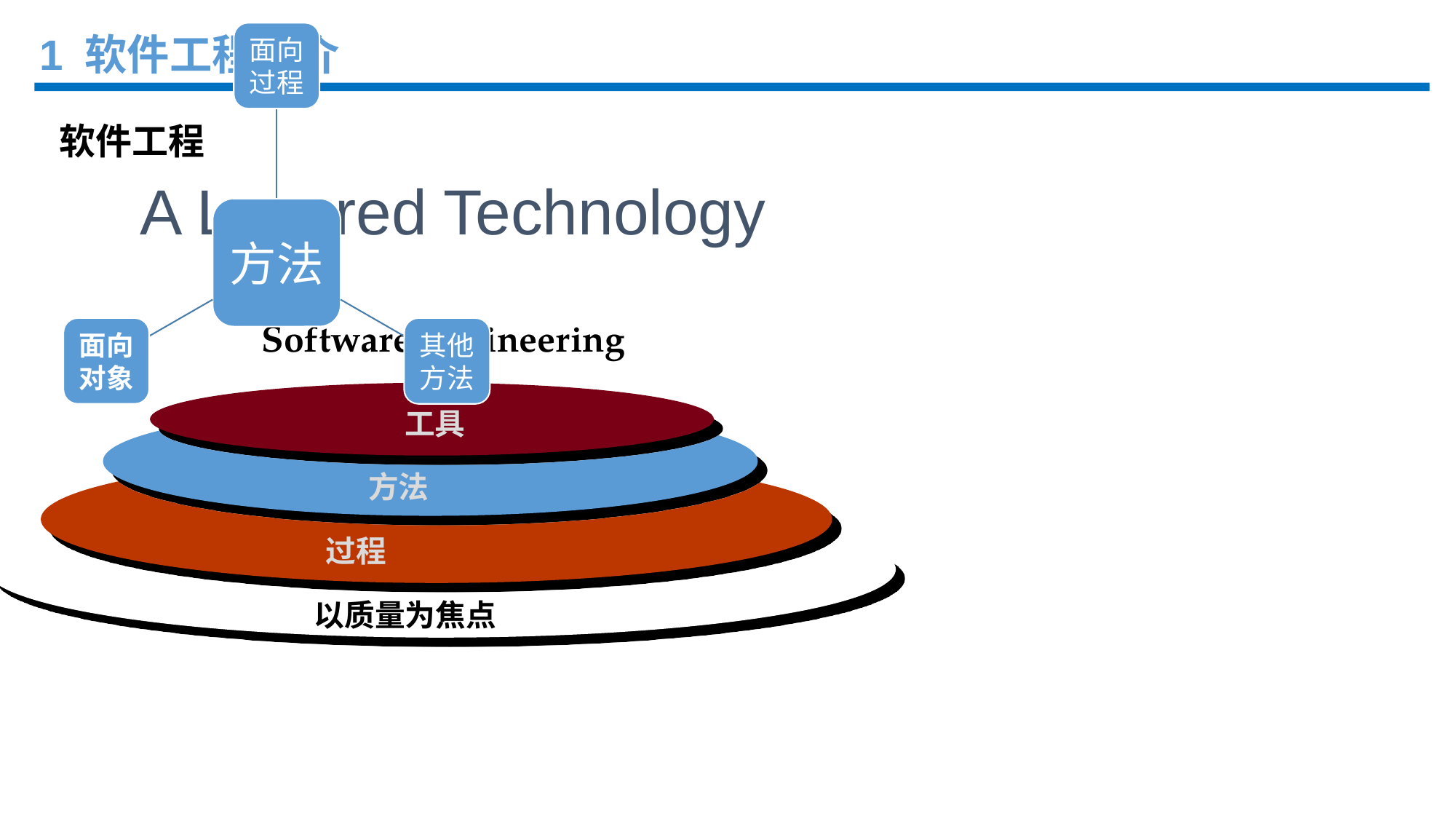

1 软件工程简介
软件工程
A Layered Technology
方法
面向过程
其他方法
面向对象
Software Engineering

工具

方法

过程
以质量为焦点